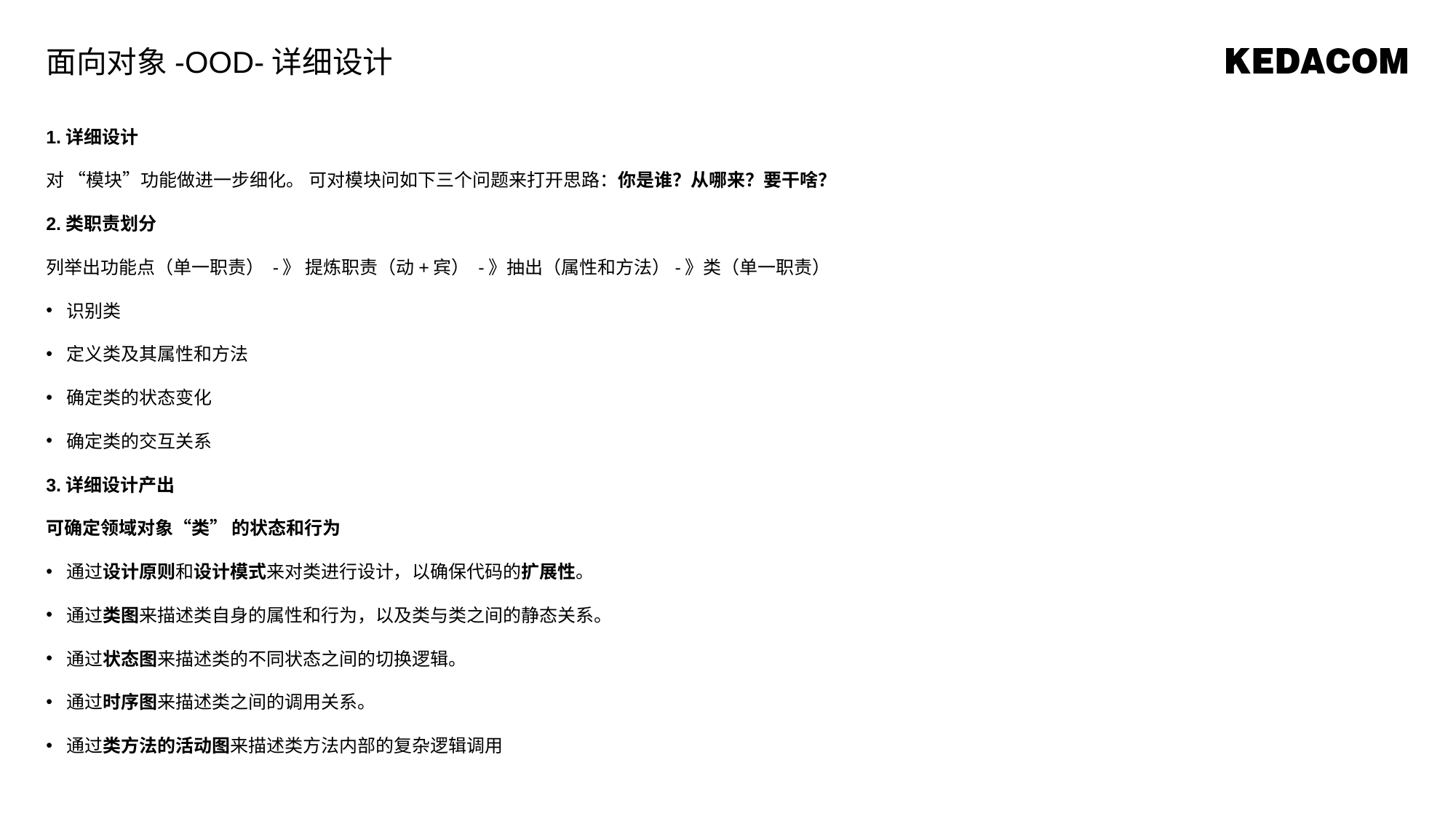

面向对象-OOD-详细设计
1.详细设计
对 “模块”功能做进一步细化。 可对模块问如下三个问题来打开思路：你是谁？从哪来？要干啥？
2.类职责划分
列举出功能点（单一职责） -》 提炼职责（动+宾） -》抽出（属性和方法）-》类（单一职责）
识别类
定义类及其属性和方法
确定类的状态变化
确定类的交互关系
3.详细设计产出
可确定领域对象“类” 的状态和行为
通过设计原则和设计模式来对类进行设计，以确保代码的扩展性。
通过类图来描述类自身的属性和行为，以及类与类之间的静态关系。
通过状态图来描述类的不同状态之间的切换逻辑。
通过时序图来描述类之间的调用关系。
通过类方法的活动图来描述类方法内部的复杂逻辑调用